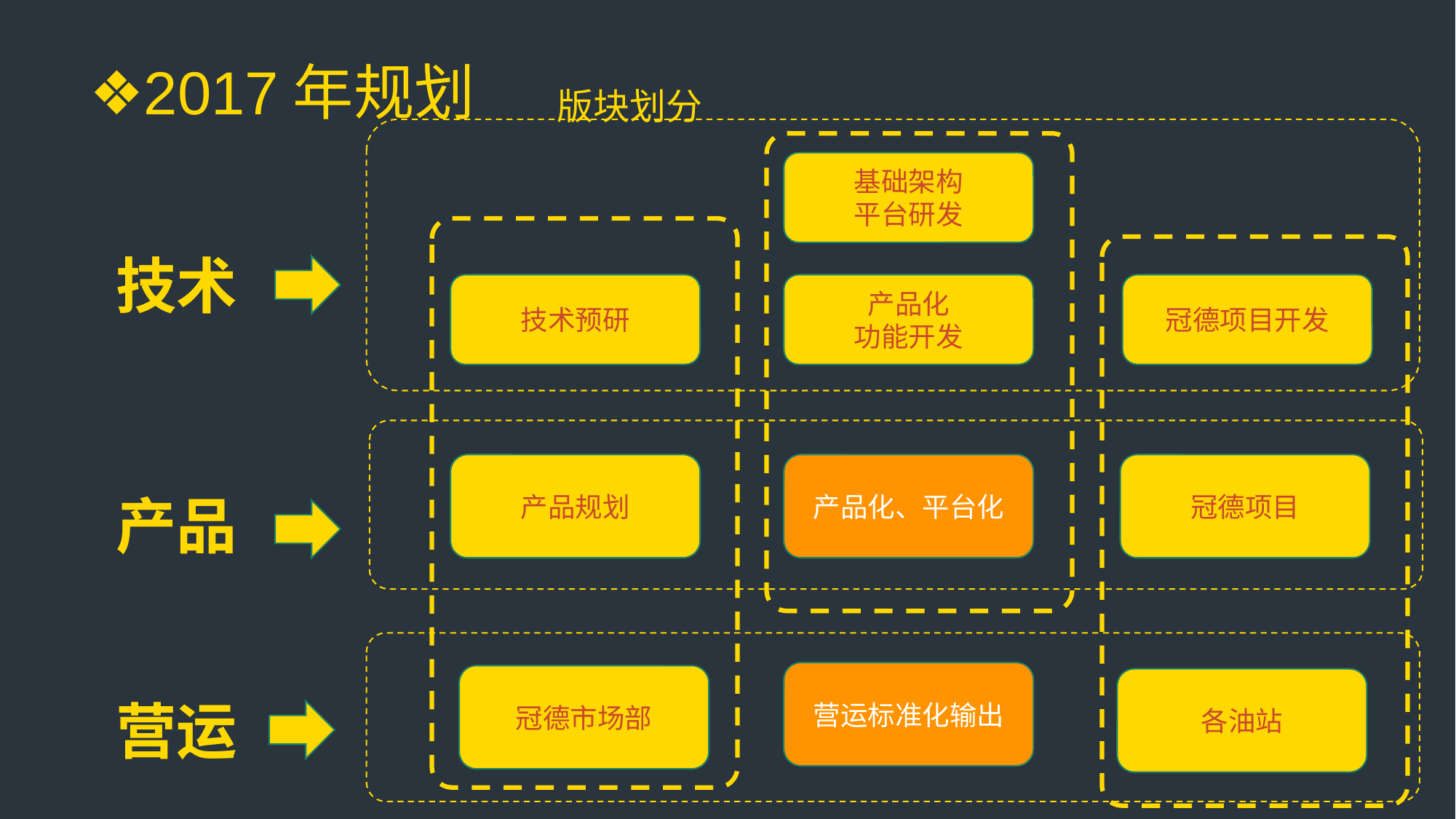

❖2017年规划
版块划分

基础架构
平台研发

技术

技术预研
产品化
功能开发
冠德项目开发

产品规划
产品化、平台化
冠德项目
产品

营运标准化输出
冠德市场部
各油站
营运